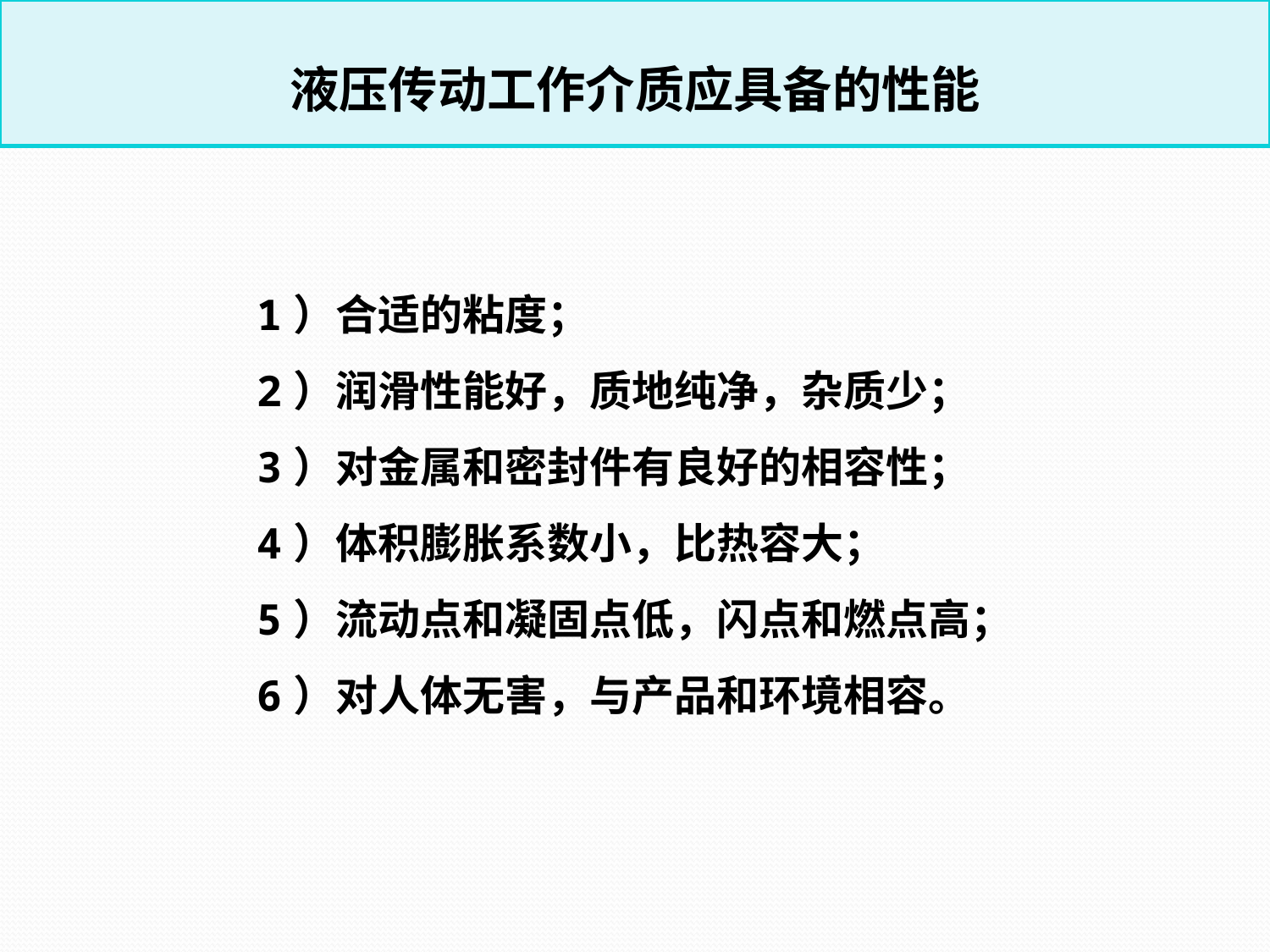

液压传动工作介质应具备的性能
1）合适的粘度；
2）润滑性能好，质地纯净，杂质少；
3）对金属和密封件有良好的相容性；
4）体积膨胀系数小，比热容大；
5）流动点和凝固点低，闪点和燃点高；
6）对人体无害，与产品和环境相容。